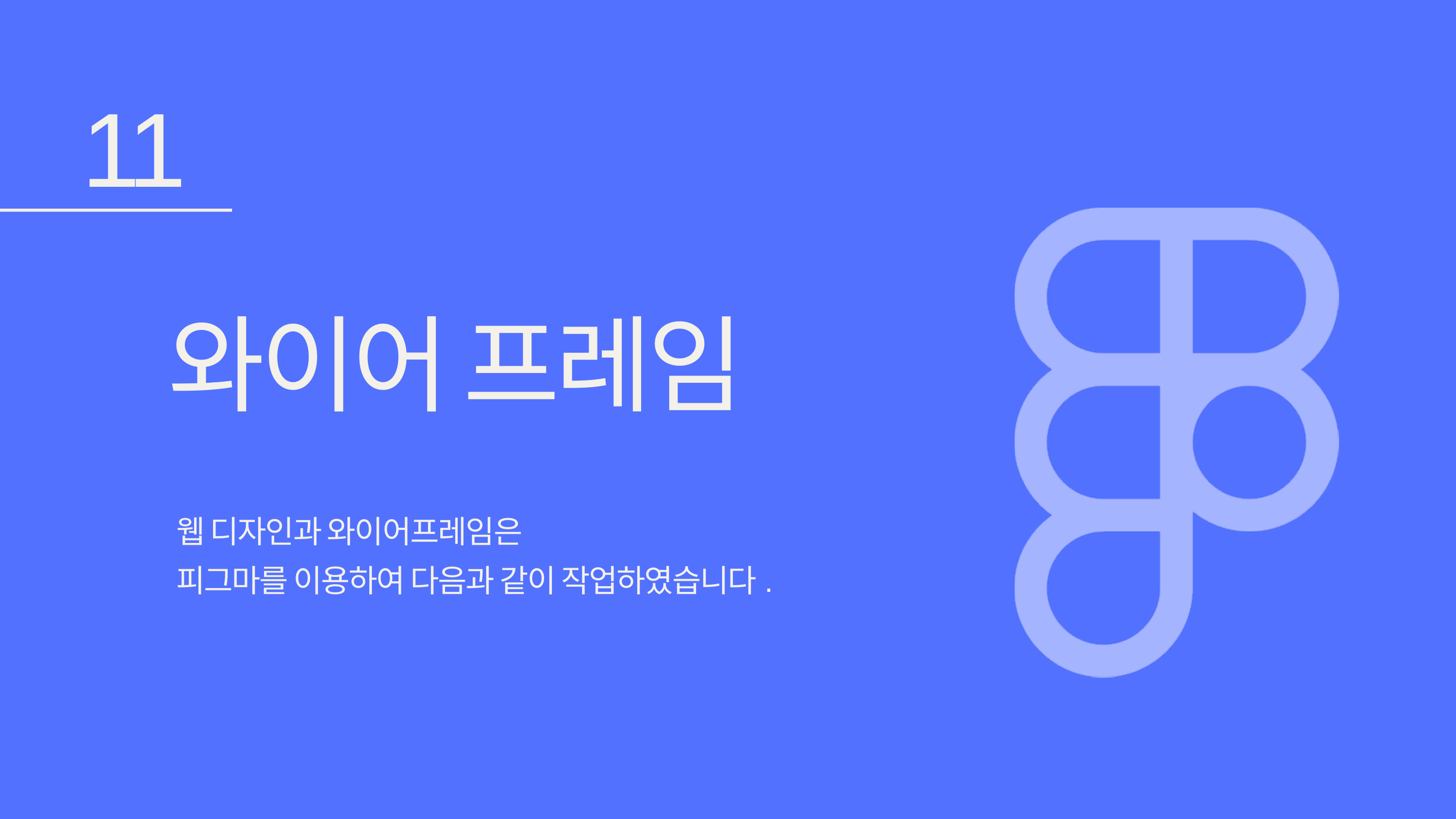

11

와이어 프레임
웹 디자인과 와이어프레임은
피그마를 이용하여 다음과 같이 작업하였습니다.